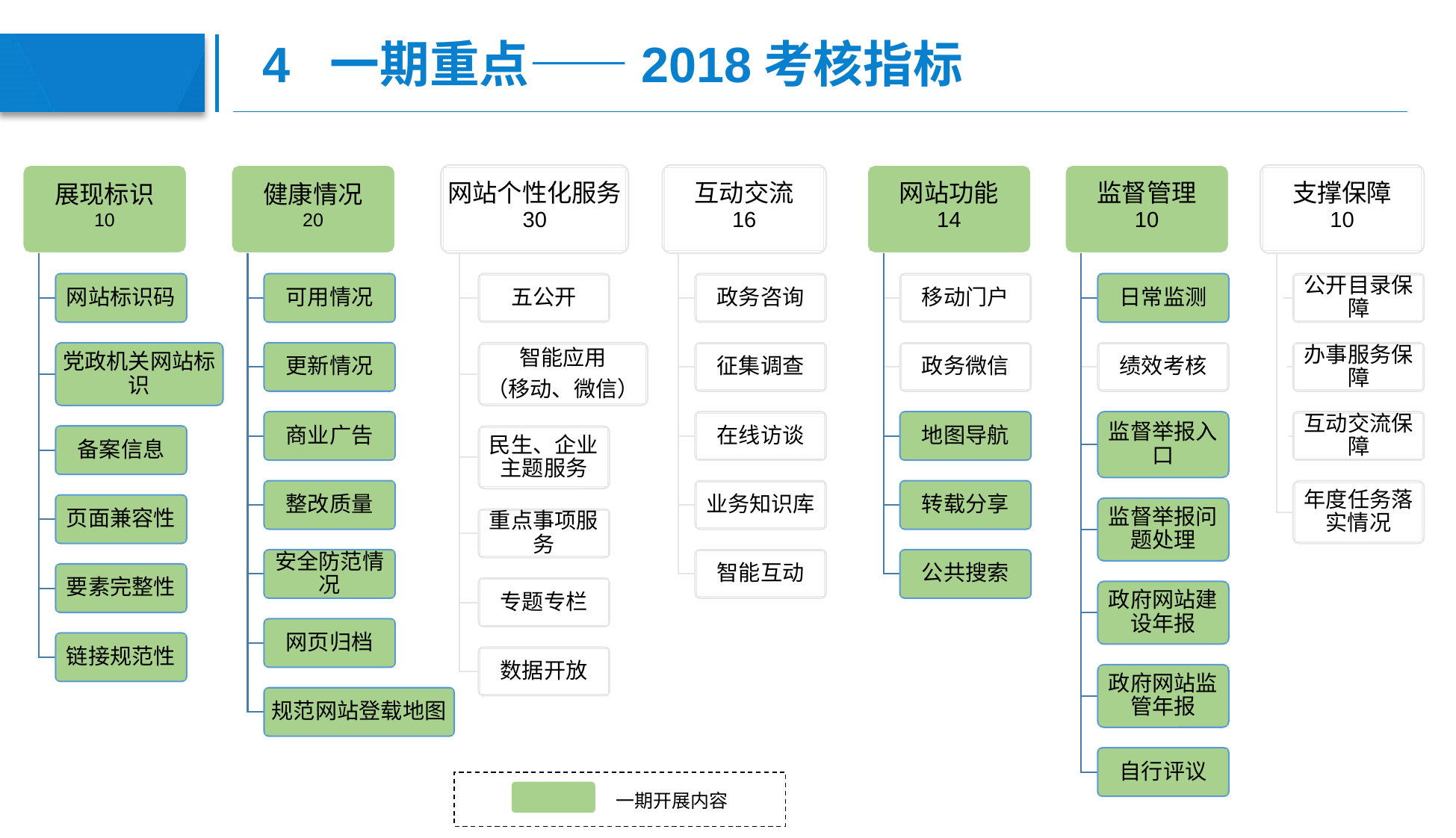

# 4  一期重点——2018考核指标

展现标识
10

健康情况
20

网站个性化服务
30

互动交流
16

网站功能
14

监督管理
10

支撑保障
10

网站标识码

可用情况

五公开

政务咨询

移动门户

日常监测

公开目录保障

党政机关网站标识

更新情况

智能应用
（移动、微信）

征集调查

政务微信

绩效考核

办事服务保障

商业广告

在线访谈

地图导航

监督举报入口

互动交流保障

备案信息

民生、企业主题服务

整改质量

业务知识库

转载分享

年度任务落实情况

页面兼容性

监督举报问题处理

重点事项服务

安全防范情况

智能互动

公共搜索

要素完整性

专题专栏

政府网站建设年报

网页归档

链接规范性

数据开放

政府网站监管年报

规范网站登载地图

自行评议

一期开展内容